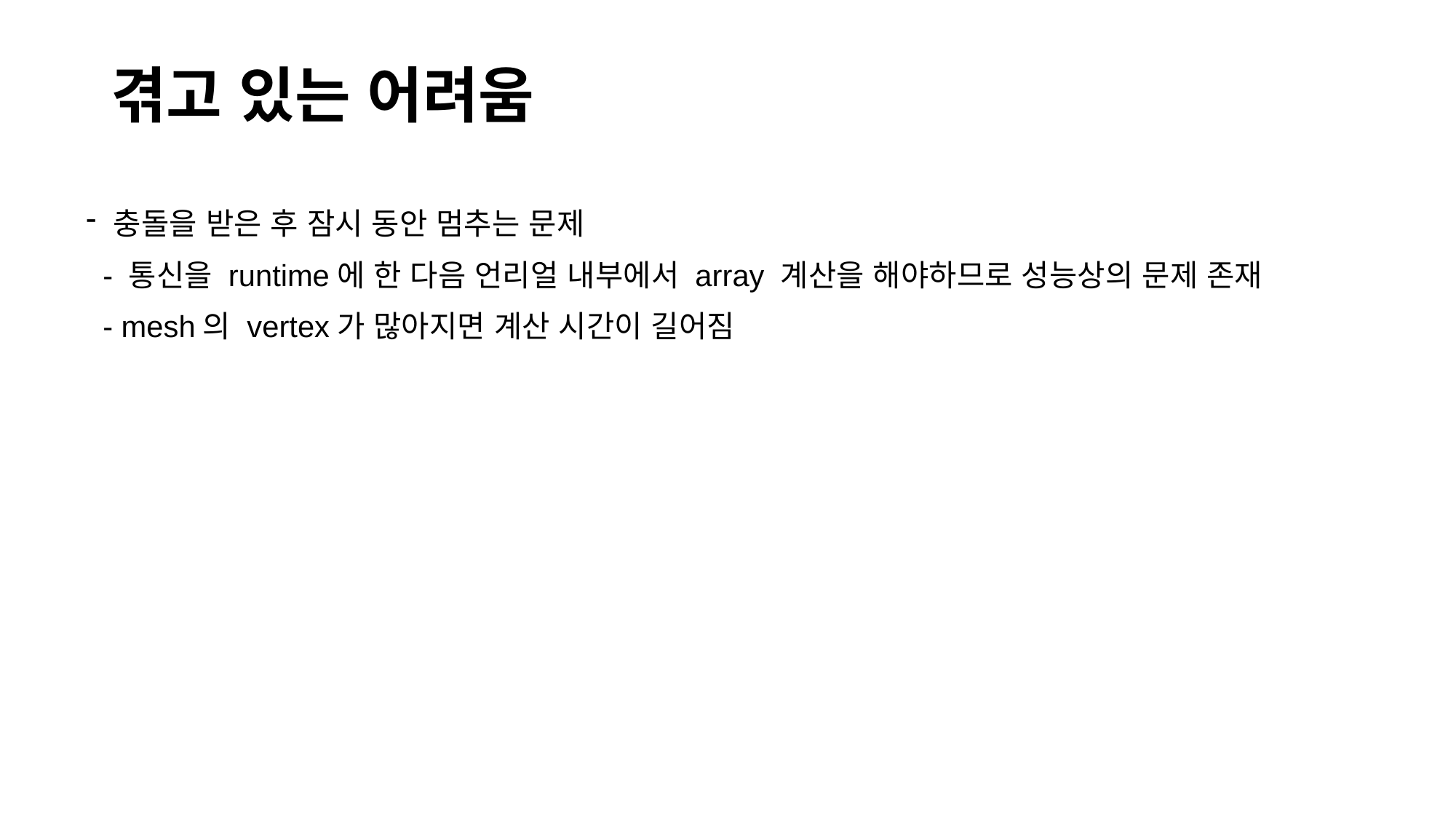

# 겪고 있는 어려움
충돌을 받은 후 잠시 동안 멈추는 문제
  - 통신을 runtime에 한 다음 언리얼 내부에서 array 계산을 해야하므로 성능상의 문제 존재
  - mesh의 vertex가 많아지면 계산 시간이 길어짐